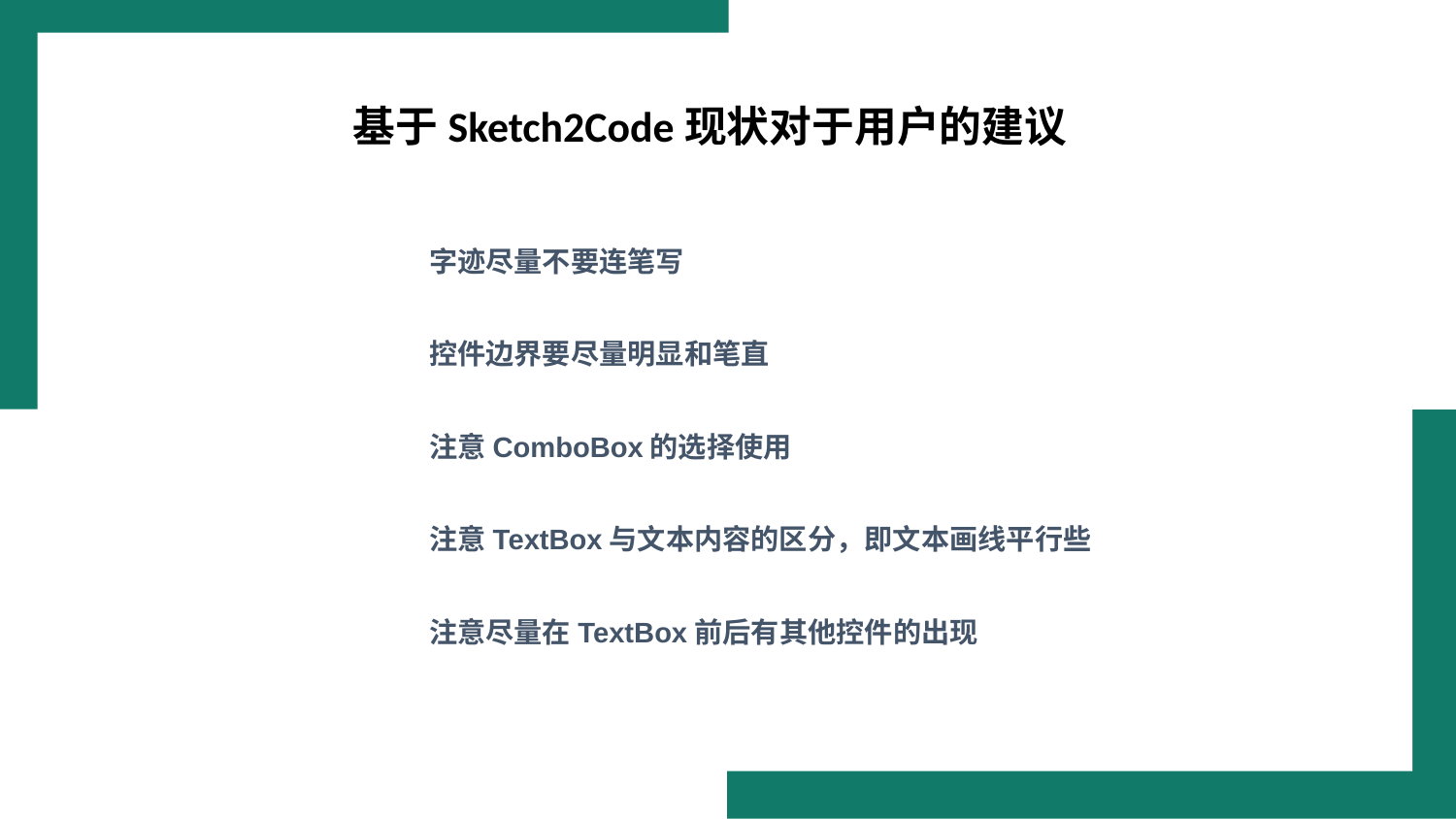

基于Sketch2Code现状对于用户的建议
字迹尽量不要连笔写

控件边界要尽量明显和笔直

注意ComboBox的选择使用

注意TextBox与文本内容的区分，即文本画线平行些

注意尽量在TextBox前后有其他控件的出现